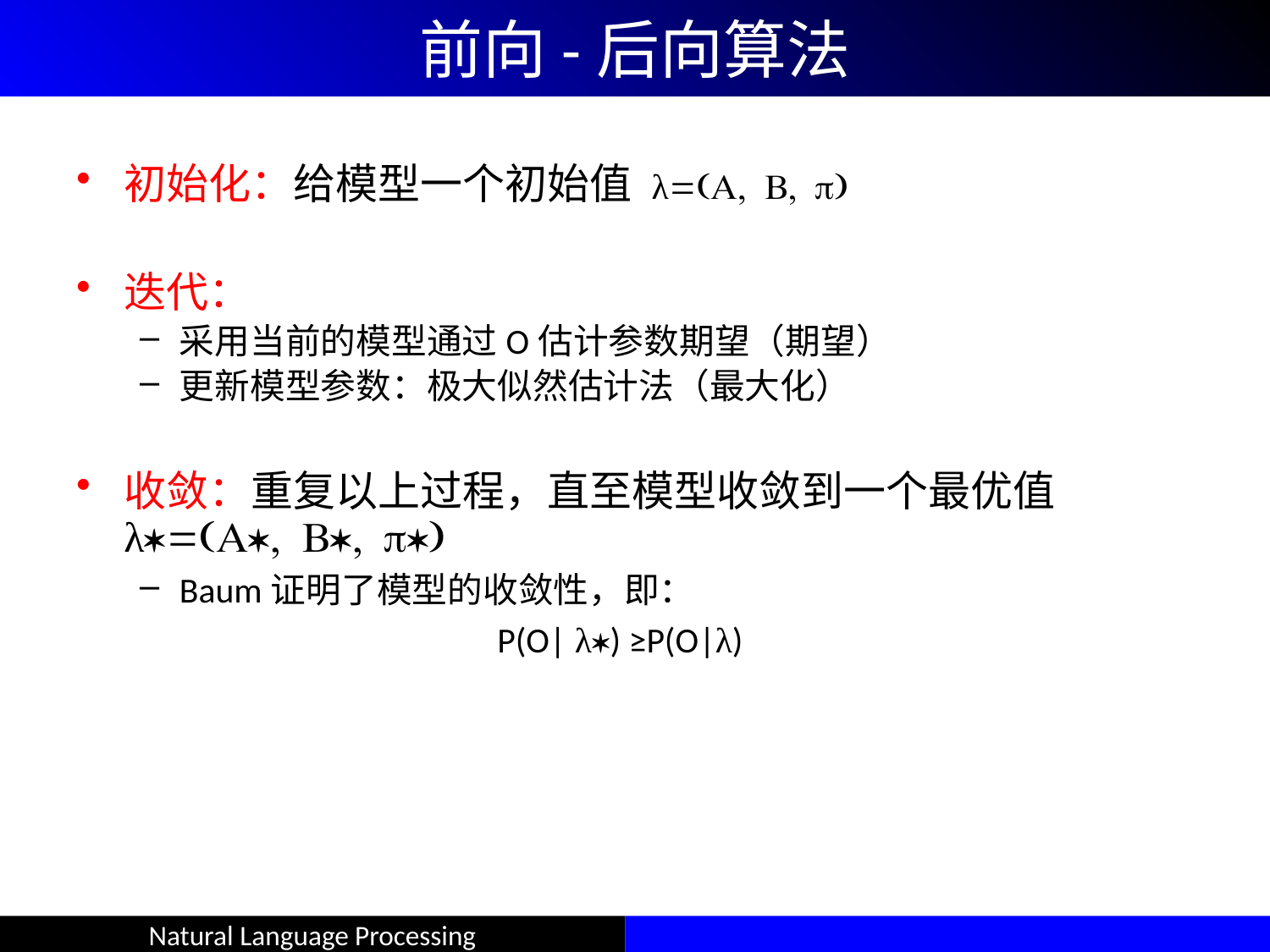

# 前向-后向算法
初始化：给模型一个初始值 λ=(Α, Β, π)

迭代：
采用当前的模型通过O估计参数期望（期望）
更新模型参数：极大似然估计法（最大化）

收敛：重复以上过程，直至模型收敛到一个最优值 λ∗=(Α∗, Β∗, π∗)
Baum证明了模型的收敛性，即：
P(O| λ∗) ≥P(O|λ)